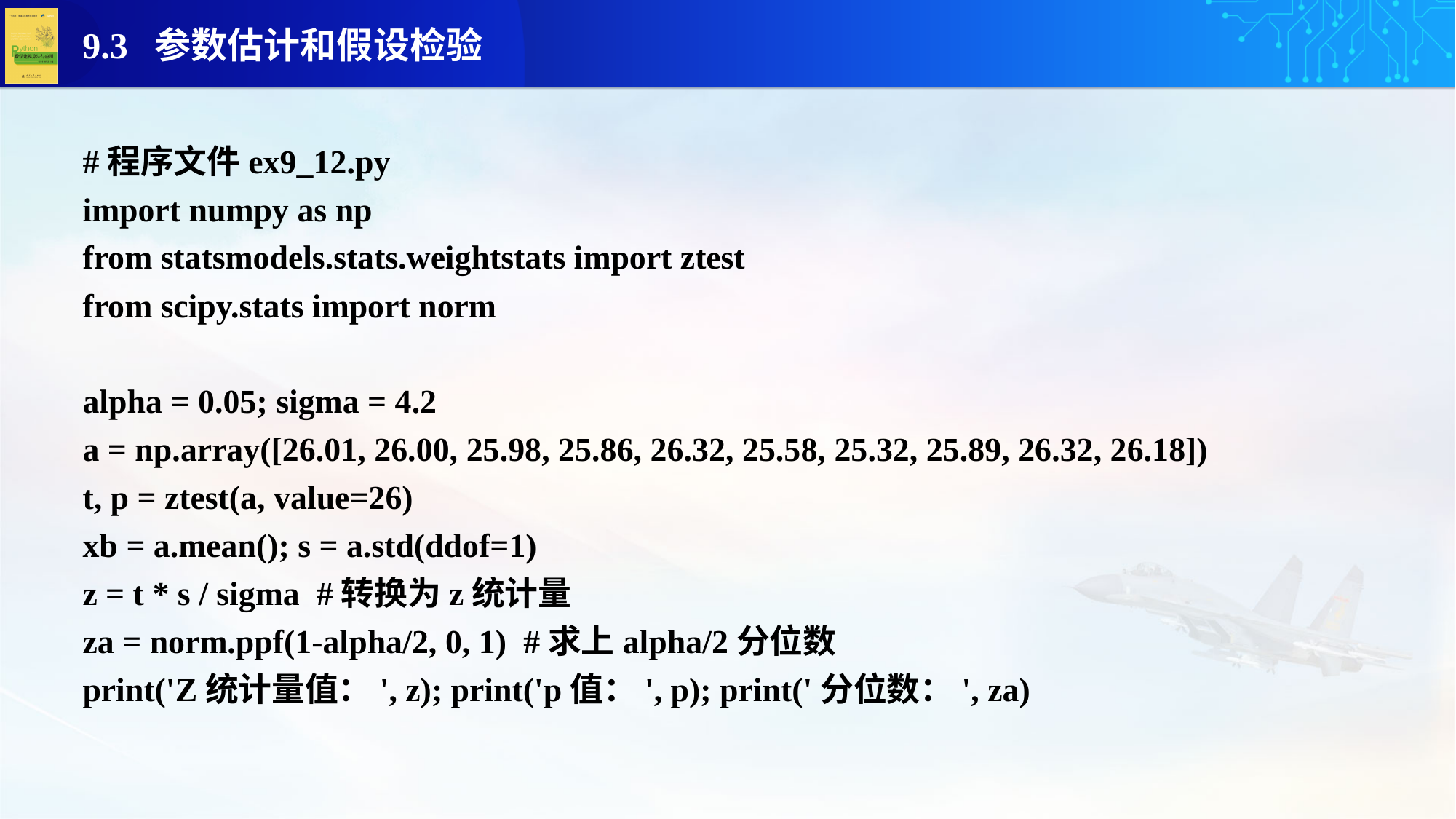

#程序文件ex9_12.py
import numpy as np
from statsmodels.stats.weightstats import ztest
from scipy.stats import norm

alpha = 0.05; sigma = 4.2
a = np.array([26.01, 26.00, 25.98, 25.86, 26.32, 25.58, 25.32, 25.89, 26.32, 26.18])
t, p = ztest(a, value=26)
xb = a.mean(); s = a.std(ddof=1)
z = t * s / sigma  #转换为z统计量
za = norm.ppf(1-alpha/2, 0, 1)  #求上alpha/2分位数
print('Z统计量值：', z); print('p值：', p); print('分位数：', za)